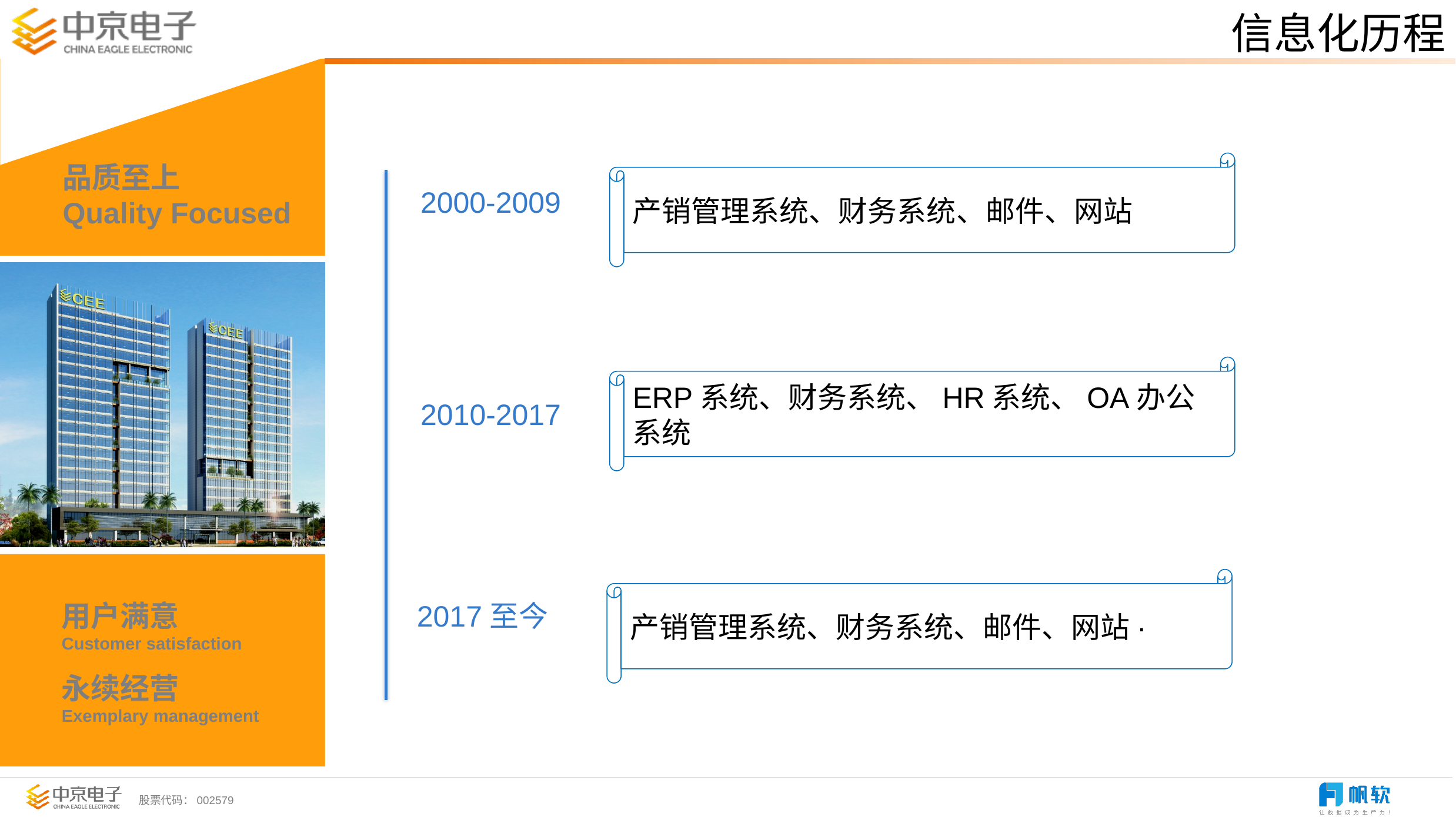

信息化历程
产销管理系统、财务系统、邮件、网站

2000-2009
ERP系统、财务系统、HR系统、OA办公系统
2010-2017
产销管理系统、财务系统、邮件、网站·
2017至今